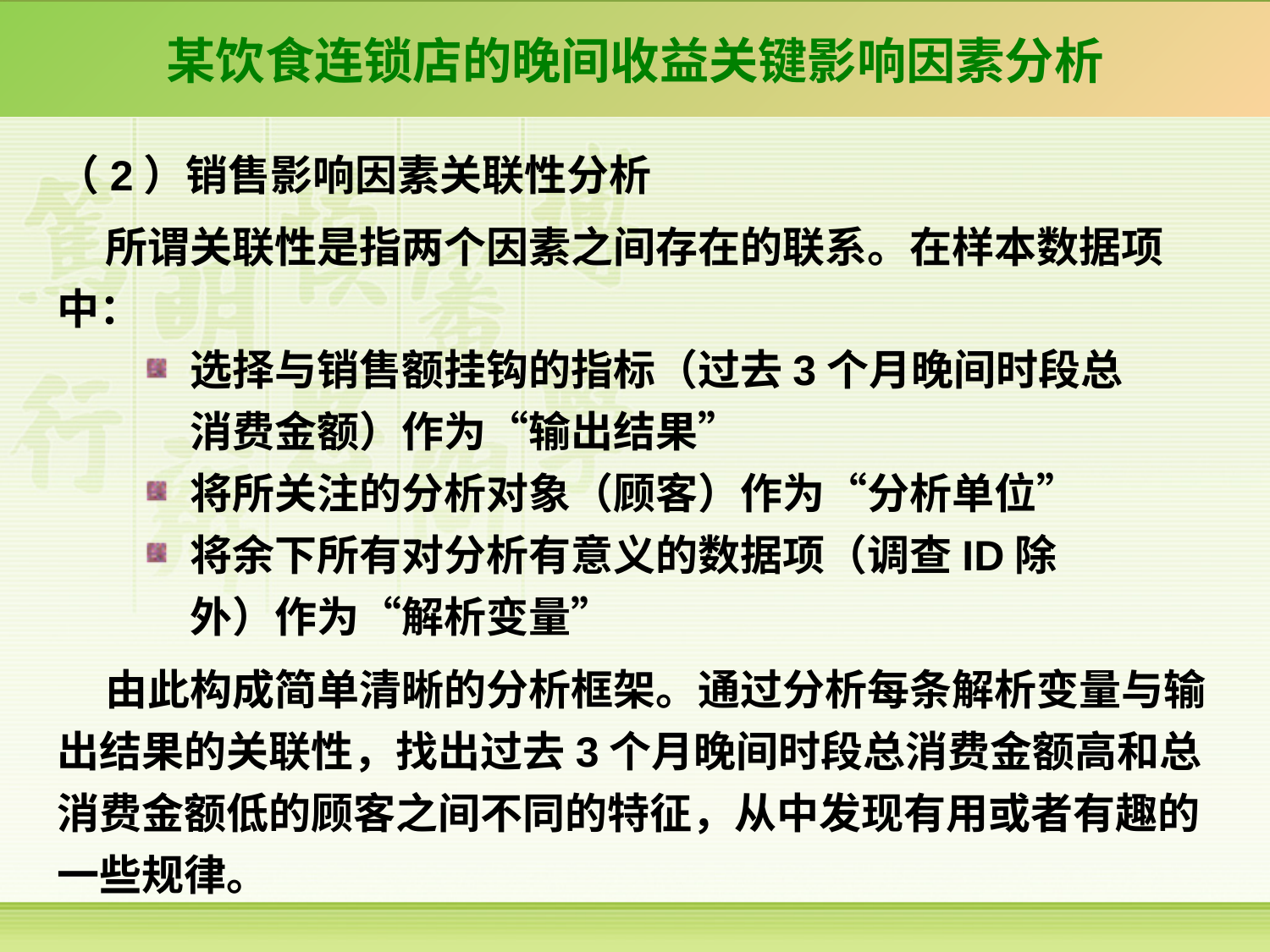

某饮食连锁店的晚间收益关键影响因素分析
（2）销售影响因素关联性分析
    所谓关联性是指两个因素之间存在的联系。在样本数据项中：
选择与销售额挂钩的指标（过去3个月晚间时段总消费金额）作为“输出结果”
将所关注的分析对象（顾客）作为“分析单位”
将余下所有对分析有意义的数据项（调查ID除外）作为“解析变量”
    由此构成简单清晰的分析框架。通过分析每条解析变量与输出结果的关联性，找出过去3个月晚间时段总消费金额高和总消费金额低的顾客之间不同的特征，从中发现有用或者有趣的一些规律。

127